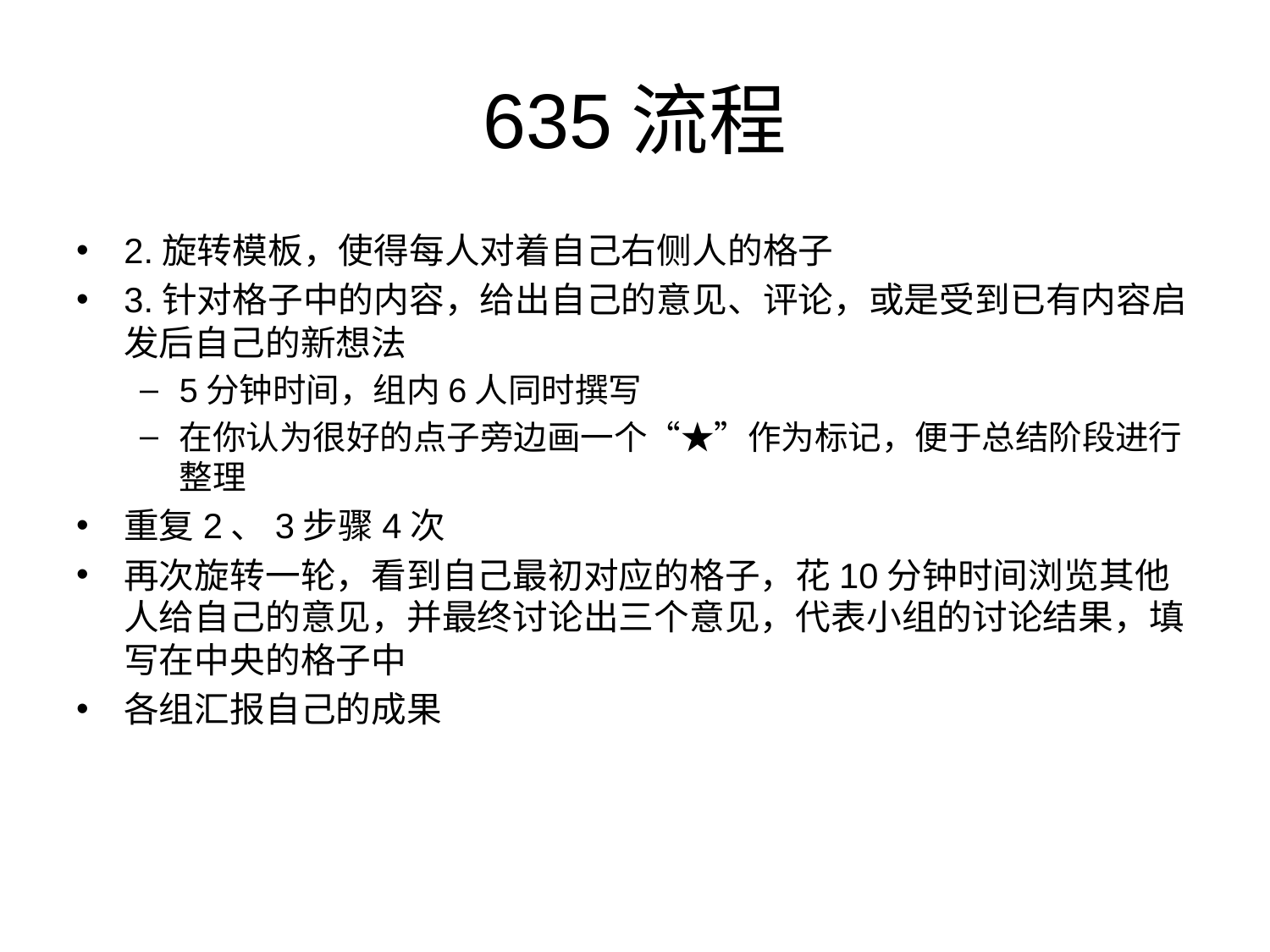

# 635流程
2.旋转模板，使得每人对着自己右侧人的格子
3.针对格子中的内容，给出自己的意见、评论，或是受到已有内容启发后自己的新想法
5分钟时间，组内6人同时撰写
在你认为很好的点子旁边画一个“★”作为标记，便于总结阶段进行整理
重复2、3步骤4次
再次旋转一轮，看到自己最初对应的格子，花10分钟时间浏览其他人给自己的意见，并最终讨论出三个意见，代表小组的讨论结果，填写在中央的格子中
各组汇报自己的成果